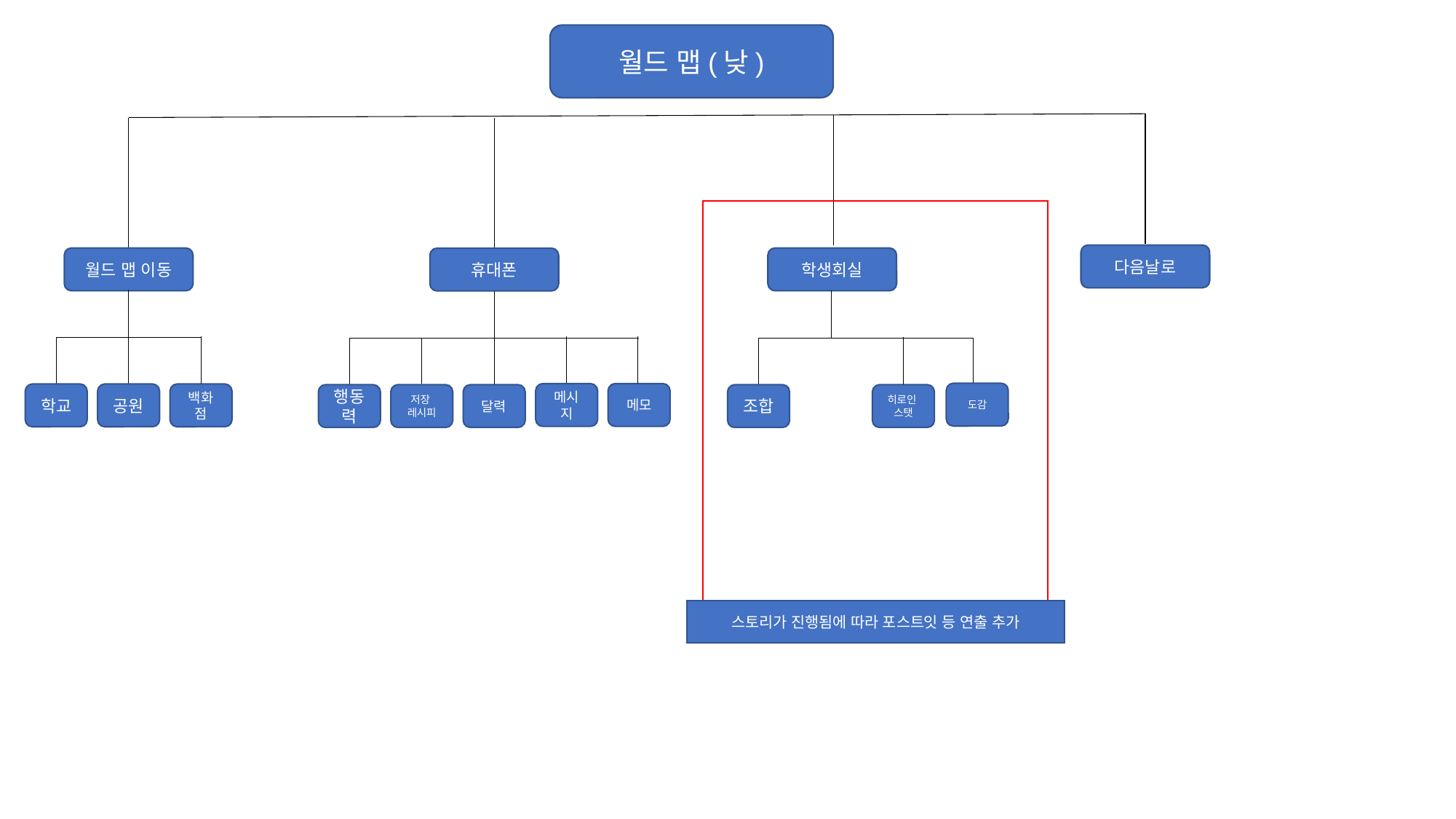

월드 맵(낮)

다음날로
월드 맵 이동
학생회실
휴대폰
도감
메시지
메모
학교
공원
백화점
행동력
저장
레시피
달력
조합
히로인
스탯
스토리가 진행됨에 따라 포스트잇 등 연출 추가